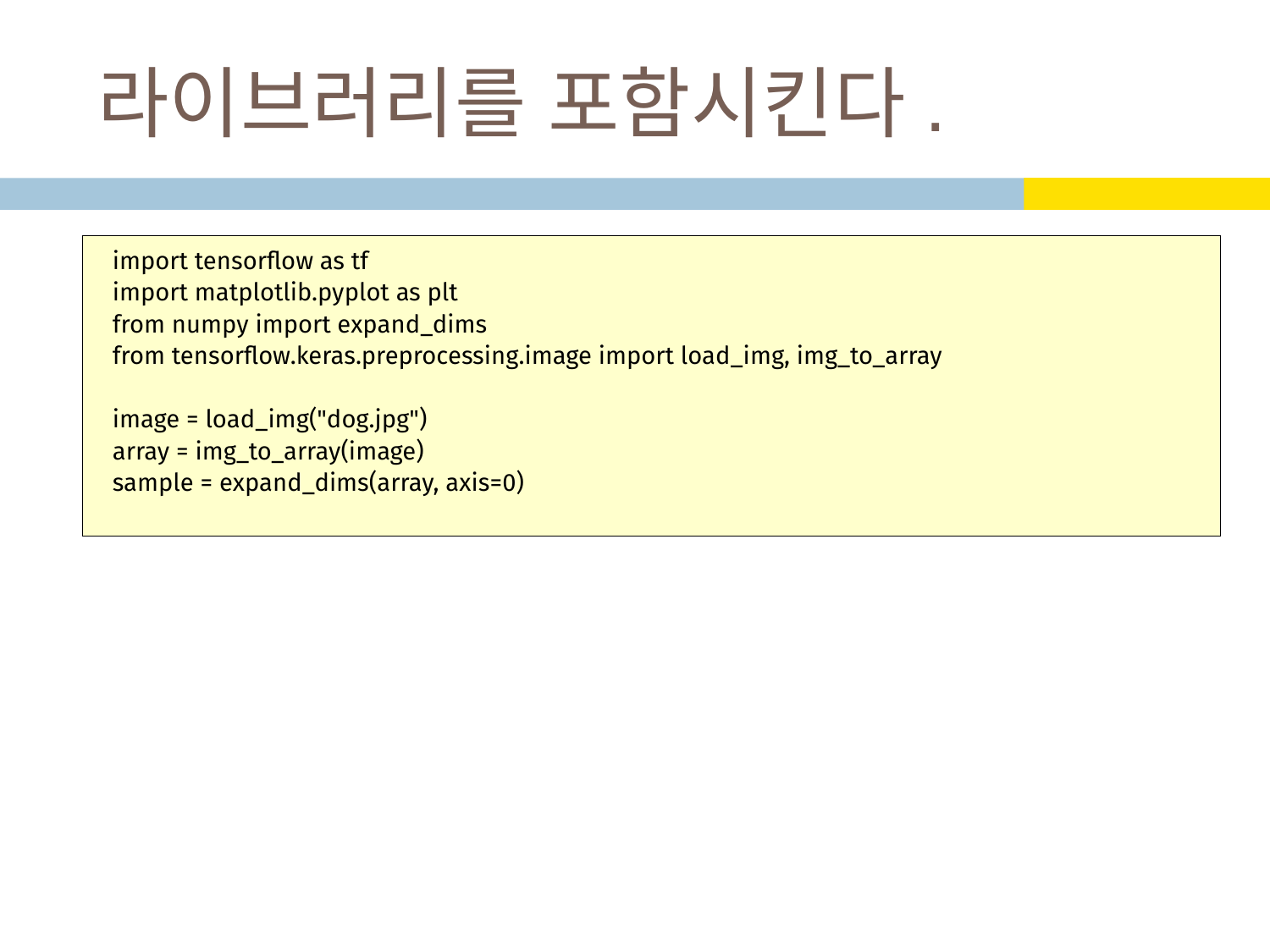

# 라이브러리를 포함시킨다.
import tensorflow as tf
import matplotlib.pyplot as plt
from numpy import expand_dims
from tensorflow.keras.preprocessing.image import load_img, img_to_array

image = load_img("dog.jpg")
array = img_to_array(image)
sample = expand_dims(array, axis=0)